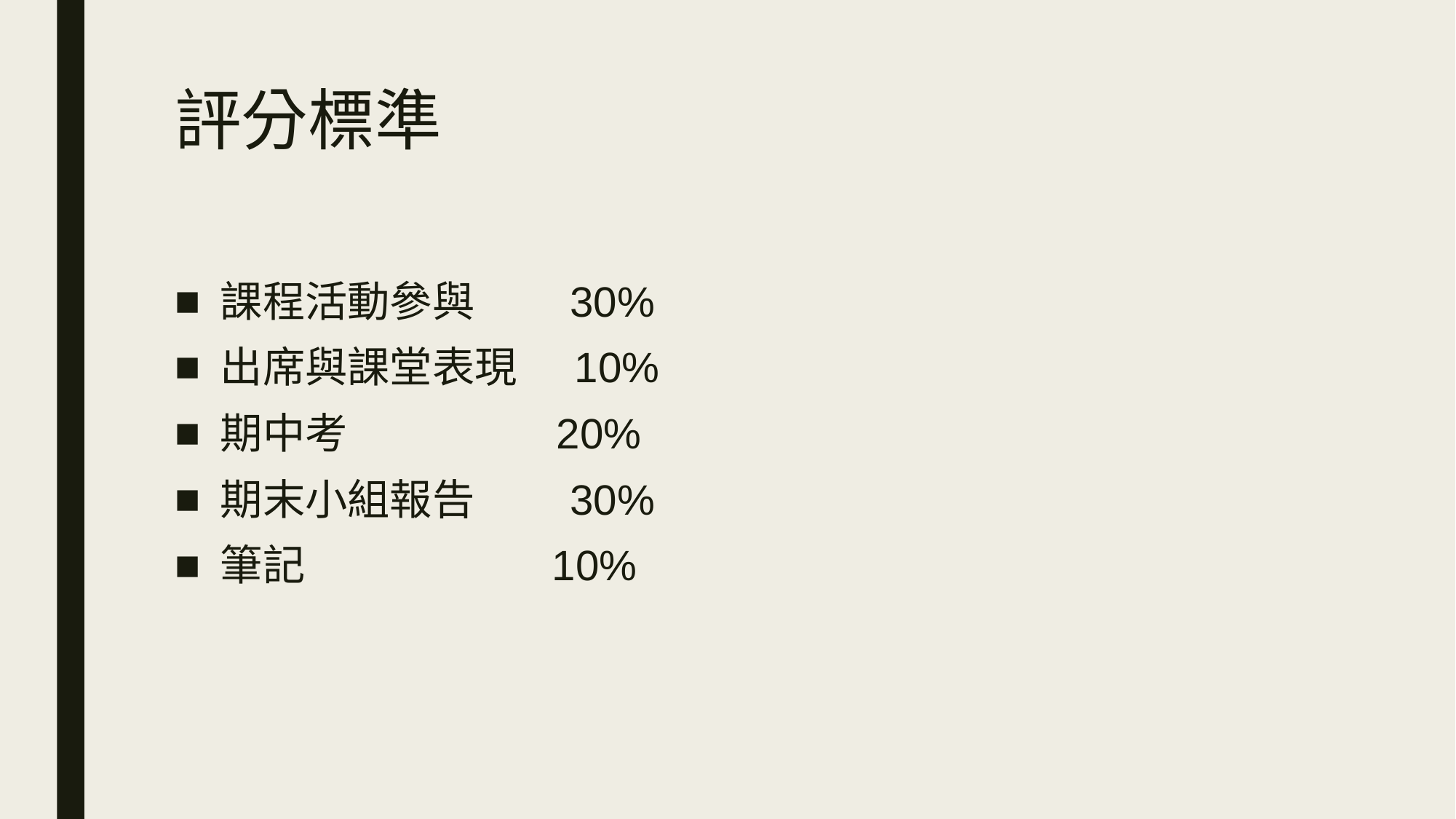

# 評分標準
課程活動參與         30%
出席與課堂表現     10%
期中考                     20%
期末小組報告         30%
筆記                         10%